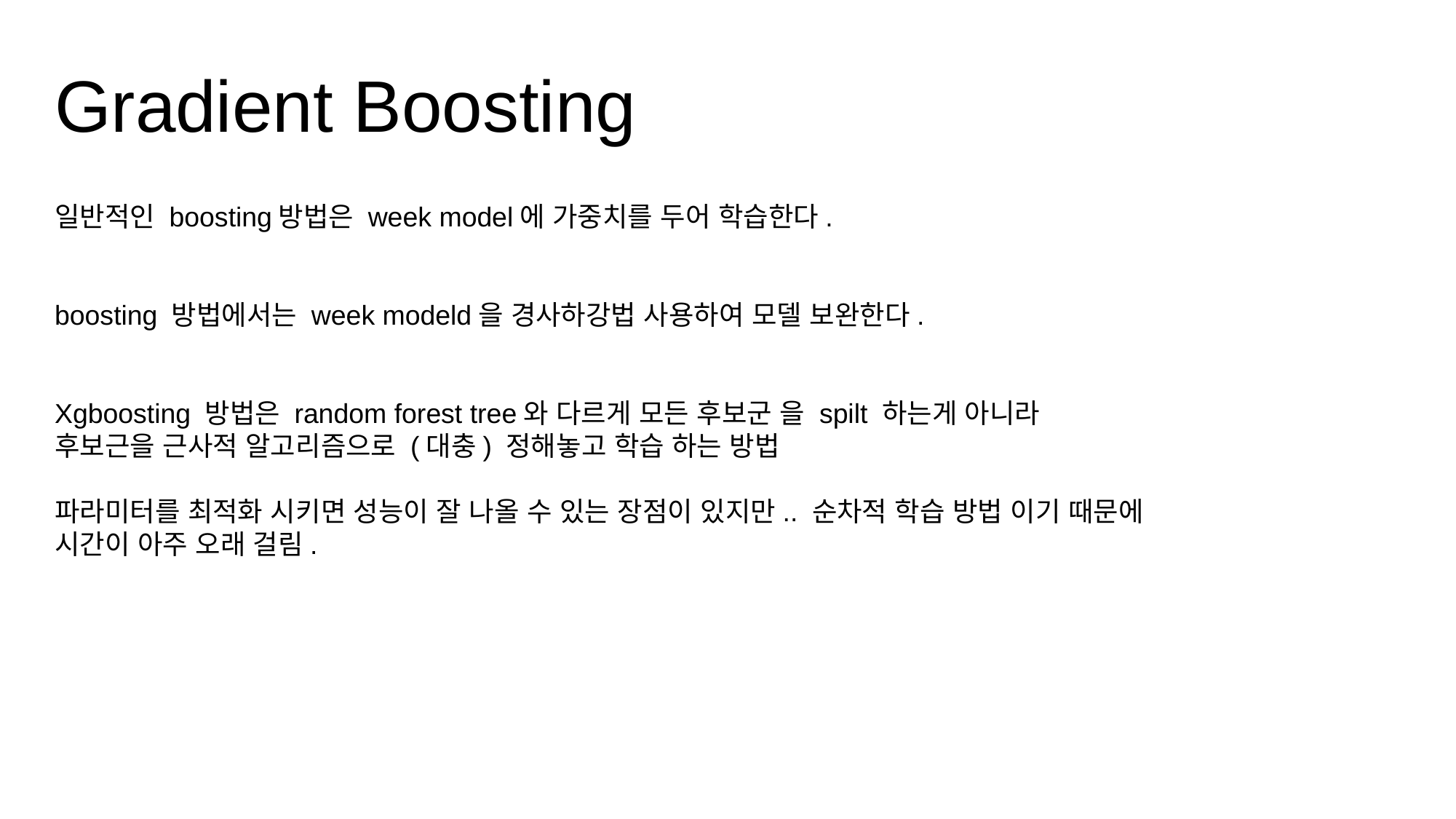

Gradient Boosting
일반적인 boosting방법은 week model에 가중치를 두어 학습한다.

boosting 방법에서는 week modeld을 경사하강법 사용하여 모델 보완한다.

Xgboosting 방법은 random forest tree와 다르게 모든 후보군 을 spilt 하는게 아니라
후보근을 근사적 알고리즘으로 (대충) 정해놓고 학습 하는 방법

파라미터를 최적화 시키면 성능이 잘 나올 수 있는 장점이 있지만.. 순차적 학습 방법 이기 때문에 시간이 아주 오래 걸림.